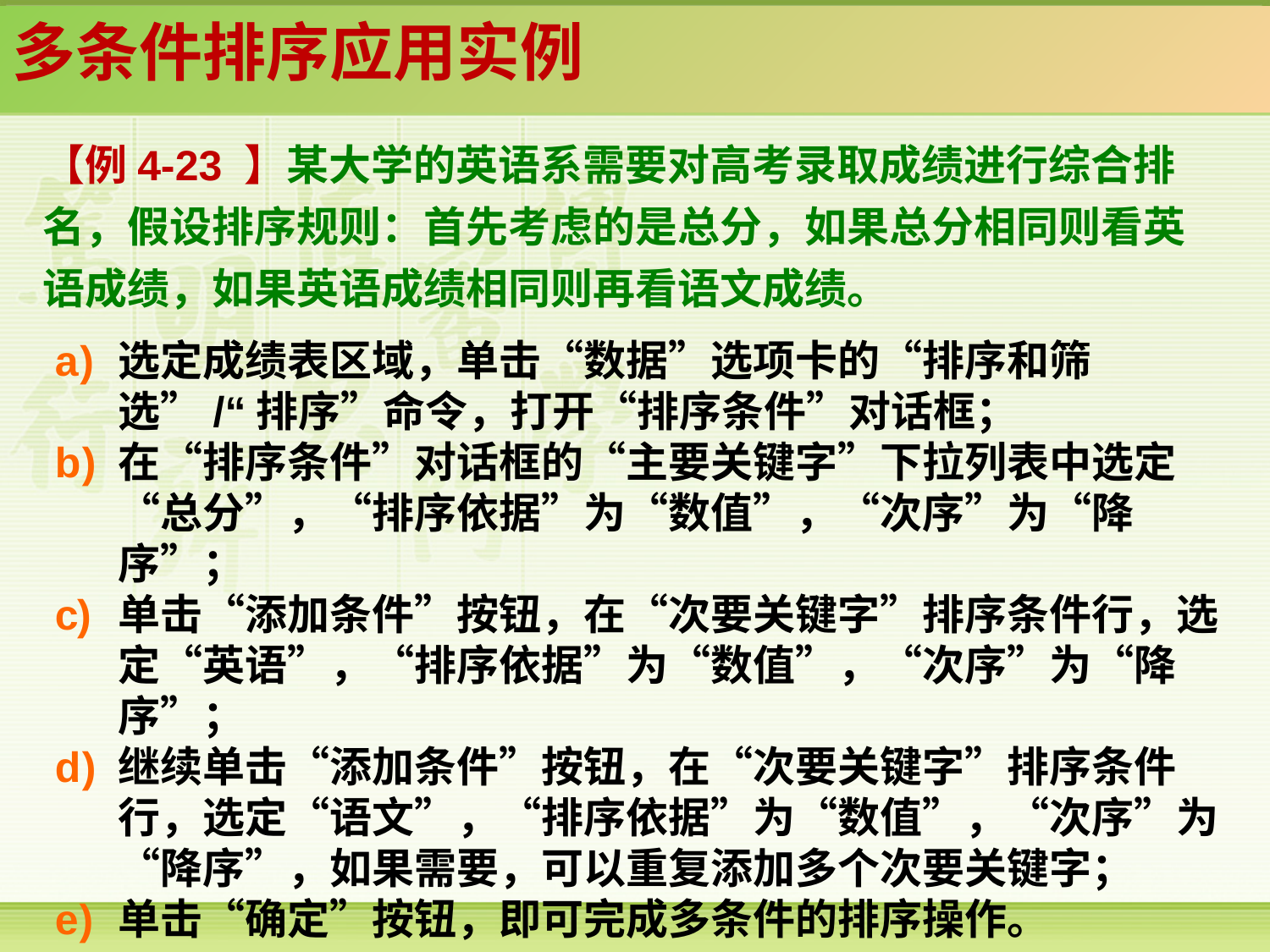

多条件排序应用实例
【例4-23 】某大学的英语系需要对高考录取成绩进行综合排名，假设排序规则：首先考虑的是总分，如果总分相同则看英语成绩，如果英语成绩相同则再看语文成绩。
选定成绩表区域，单击“数据”选项卡的“排序和筛选”/“排序”命令，打开“排序条件”对话框；
在“排序条件”对话框的“主要关键字”下拉列表中选定“总分”，“排序依据”为“数值”，“次序”为“降序”；
单击“添加条件”按钮，在“次要关键字”排序条件行，选定“英语”，“排序依据”为“数值”，“次序”为“降序”；
继续单击“添加条件”按钮，在“次要关键字”排序条件行，选定“语文”，“排序依据”为“数值”，“次序”为“降序”，如果需要，可以重复添加多个次要关键字；
单击“确定”按钮，即可完成多条件的排序操作。

93